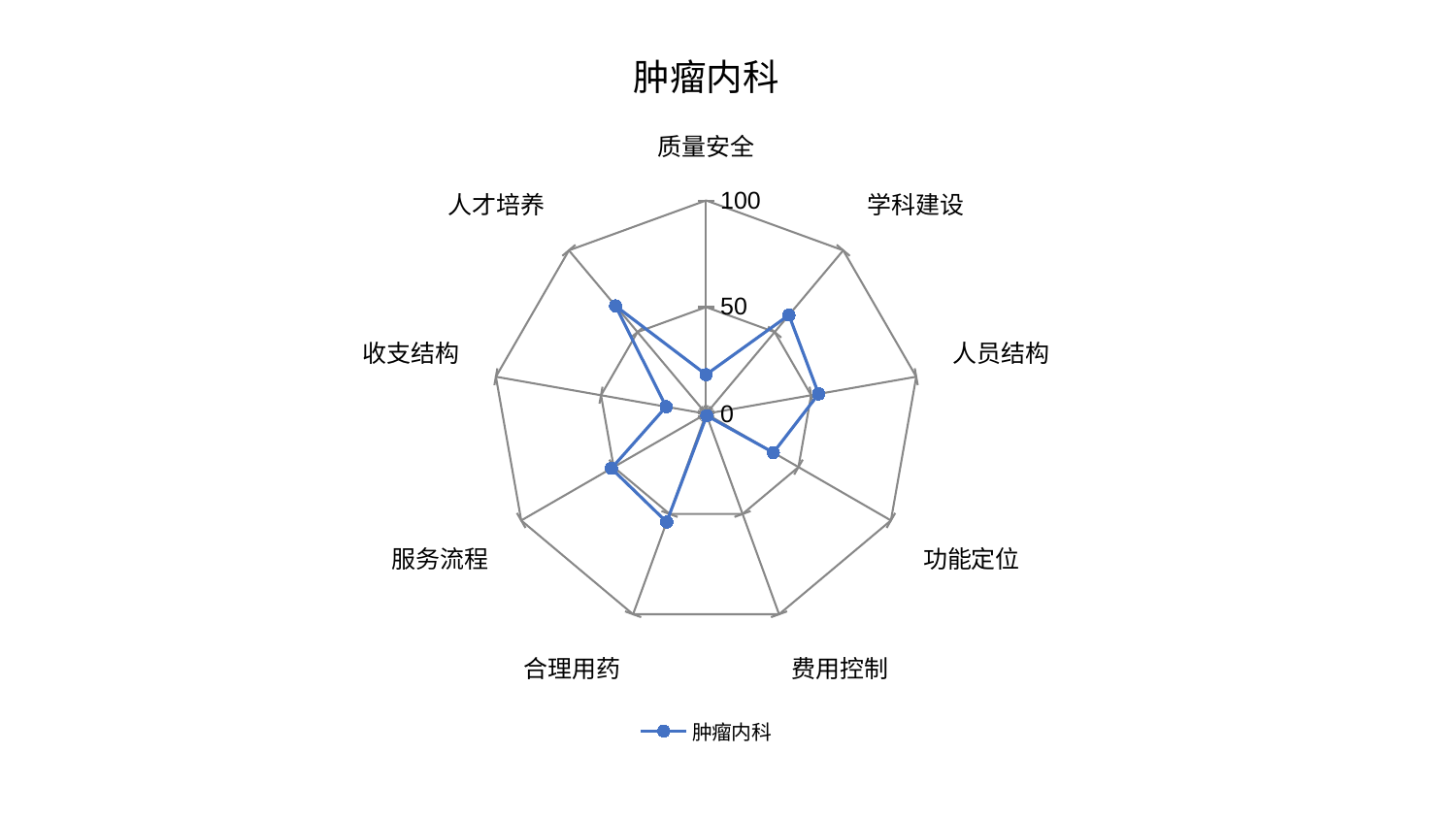

### Chart: 肿瘤内科

| Category | 肿瘤内科 |
|---|---|
| 质量安全 | 18.361650863436854 |
| 学科建设 | 60.41747922717286 |
| 人员结构 | 53.55808736074791 |
| 功能定位 | 36.42812967329333 |
| 费用控制 | 0.9547190942388082 |
| 合理用药 | 54.01385774219547 |
| 服务流程 | 51.224411274481206 |
| 收支结构 | 19.01440518996524 |
| 人才培养 | 66.00770579199309 |
111